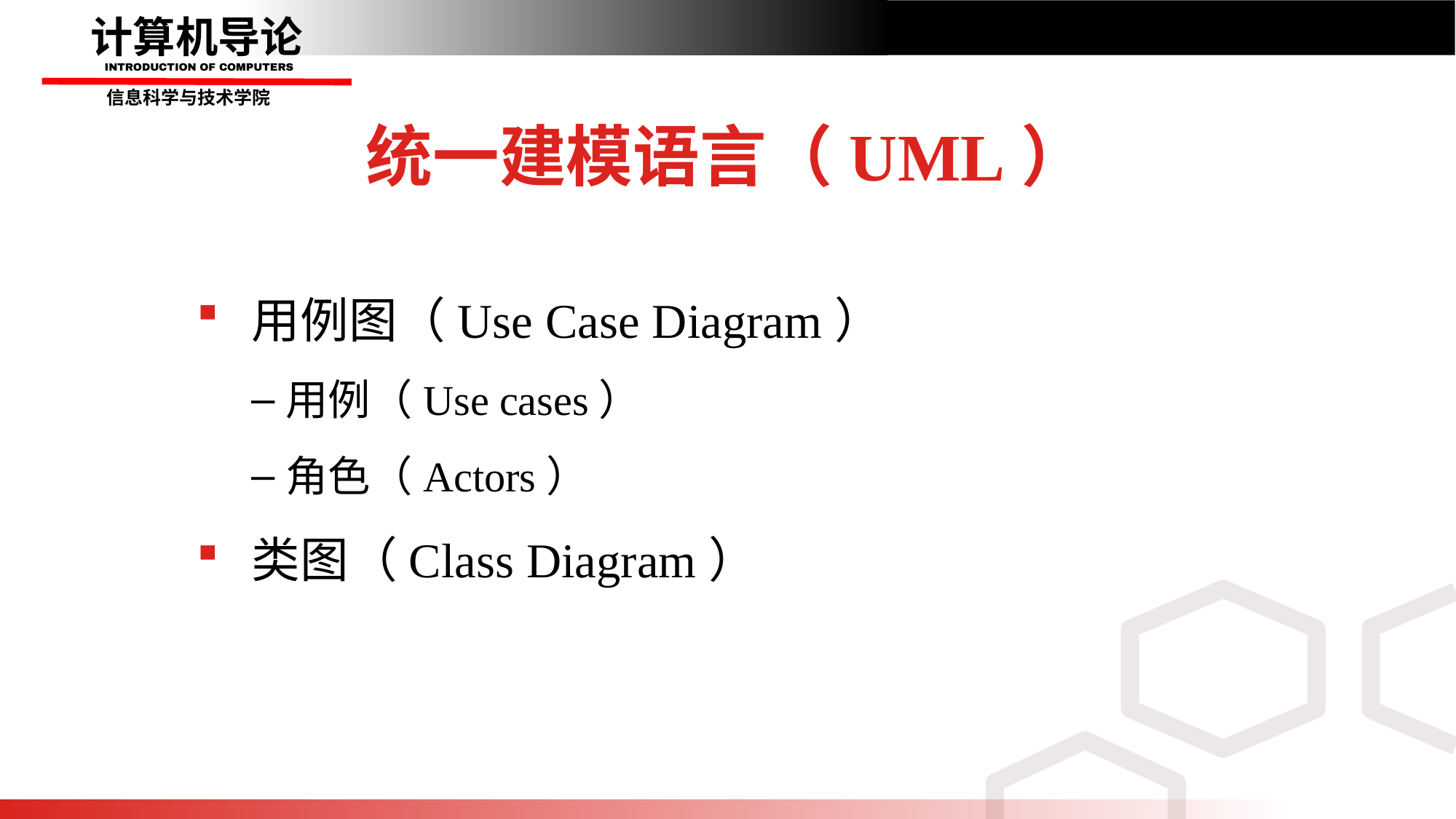

# 统一建模语言（UML）
用例图（Use Case Diagram）
用例（Use cases）
角色（Actors）
类图（Class Diagram）